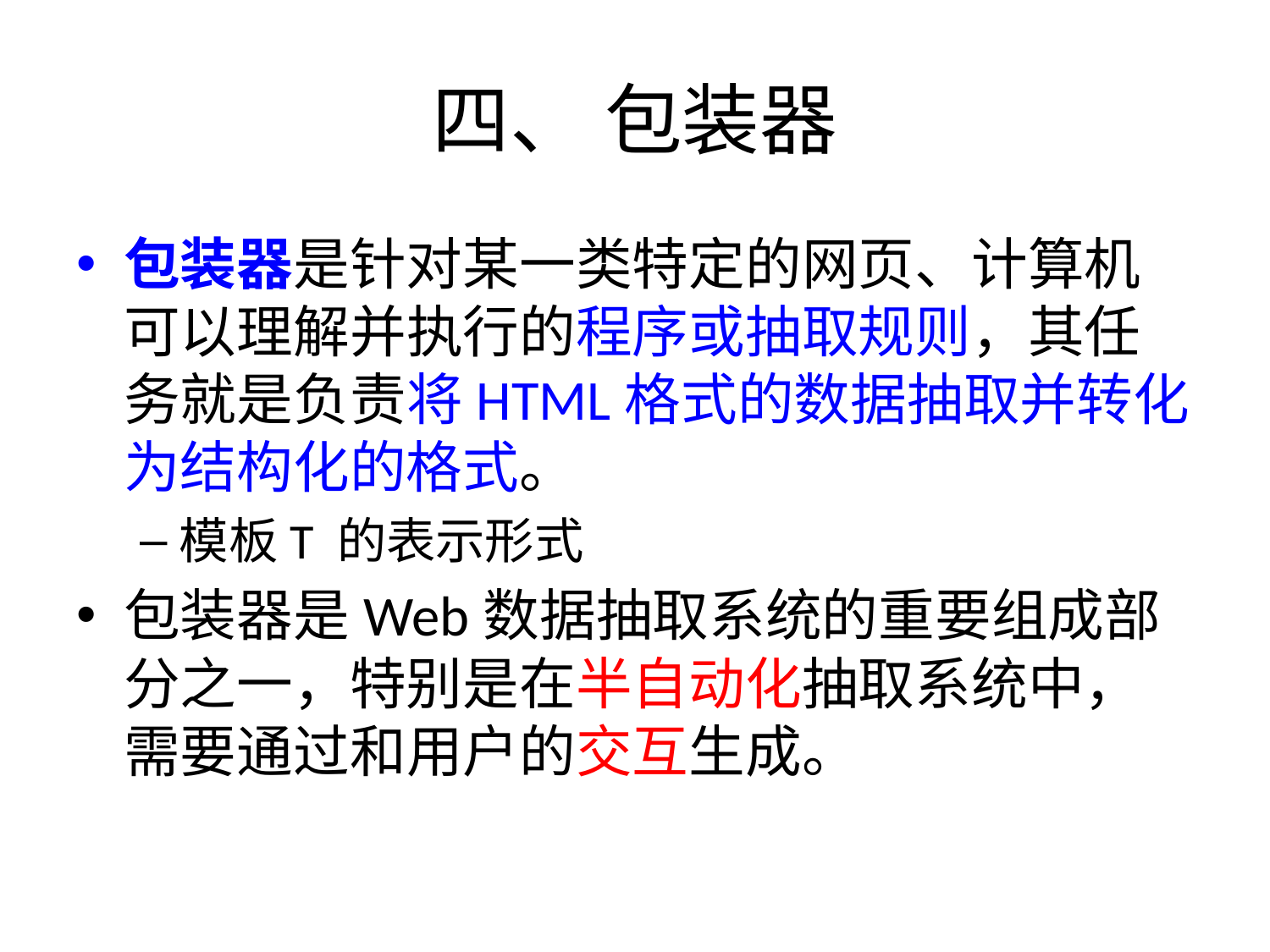

# 四、 包装器
包装器是针对某一类特定的网页、计算机可以理解并执行的程序或抽取规则，其任务就是负责将HTML格式的数据抽取并转化为结构化的格式。
模板T 的表示形式
包装器是Web数据抽取系统的重要组成部分之一，特别是在半自动化抽取系统中，需要通过和用户的交互生成。